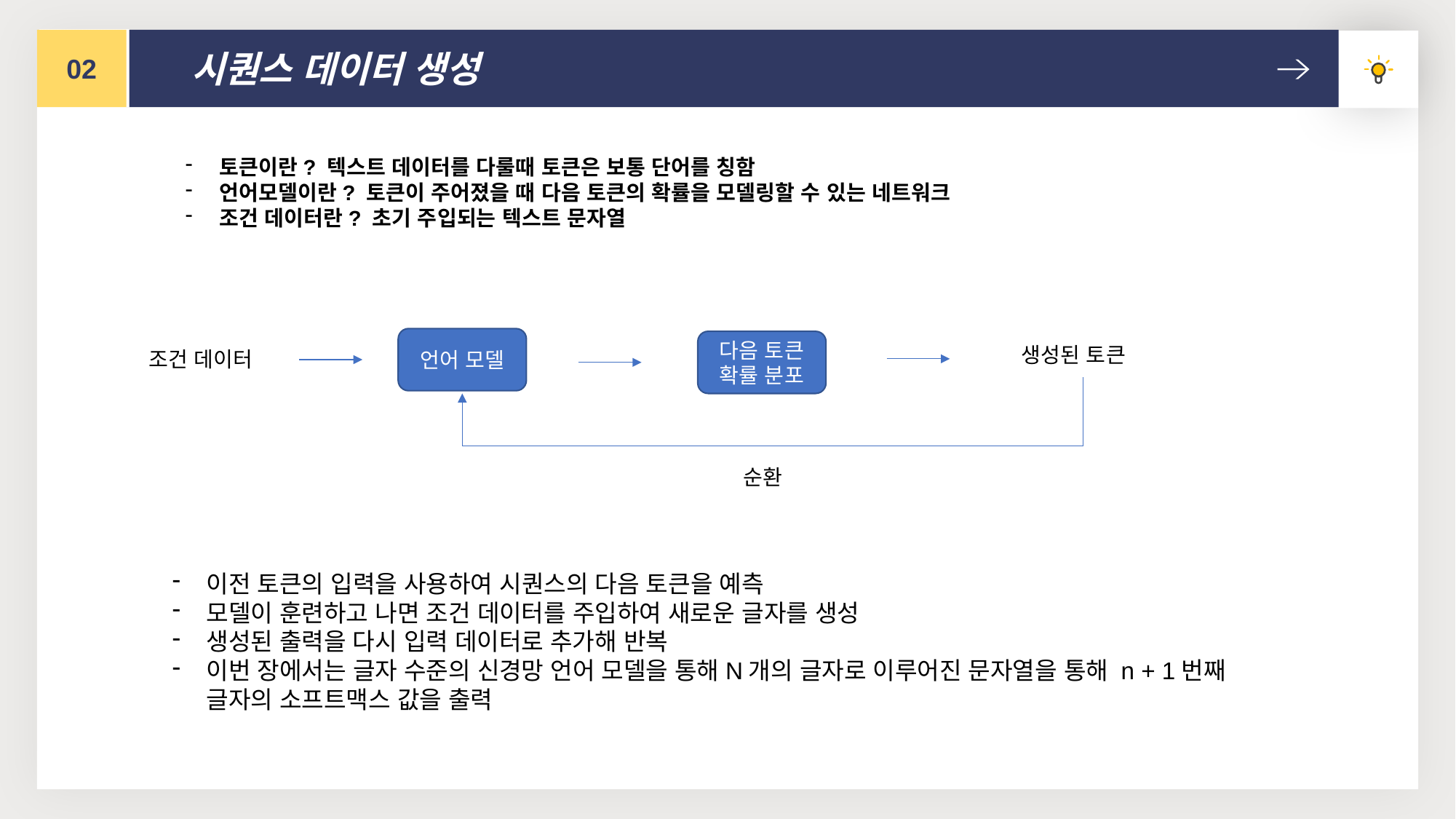

02
시퀀스 데이터 생성

토큰이란? 텍스트 데이터를 다룰때 토큰은 보통 단어를 칭함
언어모델이란? 토큰이 주어졌을 때 다음 토큰의 확률을 모델링할 수 있는 네트워크
조건 데이터란? 초기 주입되는 텍스트 문자열

언어 모델
다음 토큰
확률 분포
생성된 토큰
조건 데이터
순환
이전 토큰의 입력을 사용하여 시퀀스의 다음 토큰을 예측
모델이 훈련하고 나면 조건 데이터를 주입하여 새로운 글자를 생성
생성된 출력을 다시 입력 데이터로 추가해 반복
이번 장에서는 글자 수준의 신경망 언어 모델을 통해N개의 글자로 이루어진 문자열을 통해 n + 1번째 글자의 소프트맥스 값을 출력